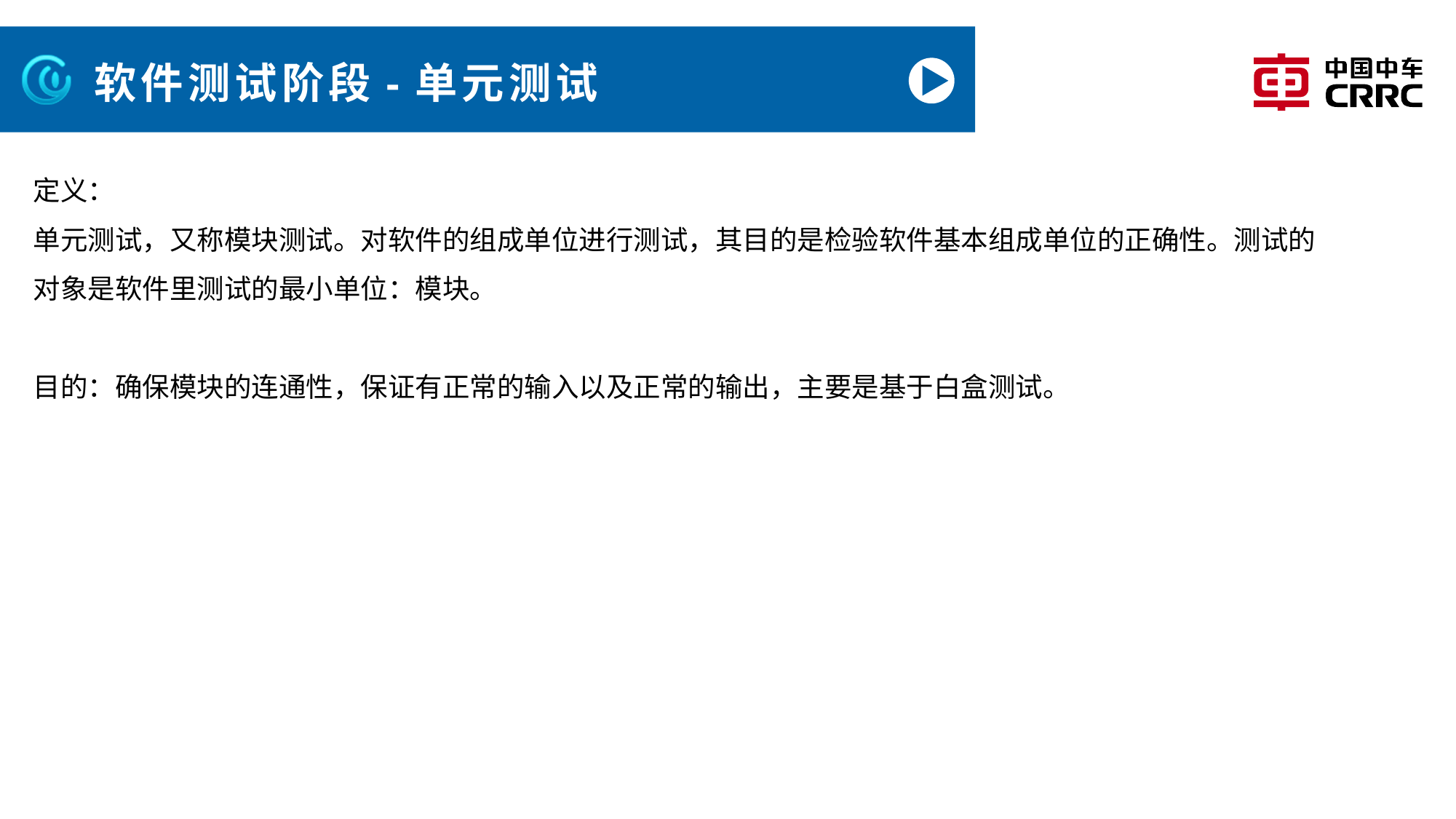

# 软件测试阶段-单元测试
定义：
单元测试，又称模块测试。对软件的组成单位进行测试，其目的是检验软件基本组成单位的正确性。测试的对象是软件里测试的最小单位：模块。

目的：确保模块的连通性，保证有正常的输入以及正常的输出，主要是基于白盒测试。

75